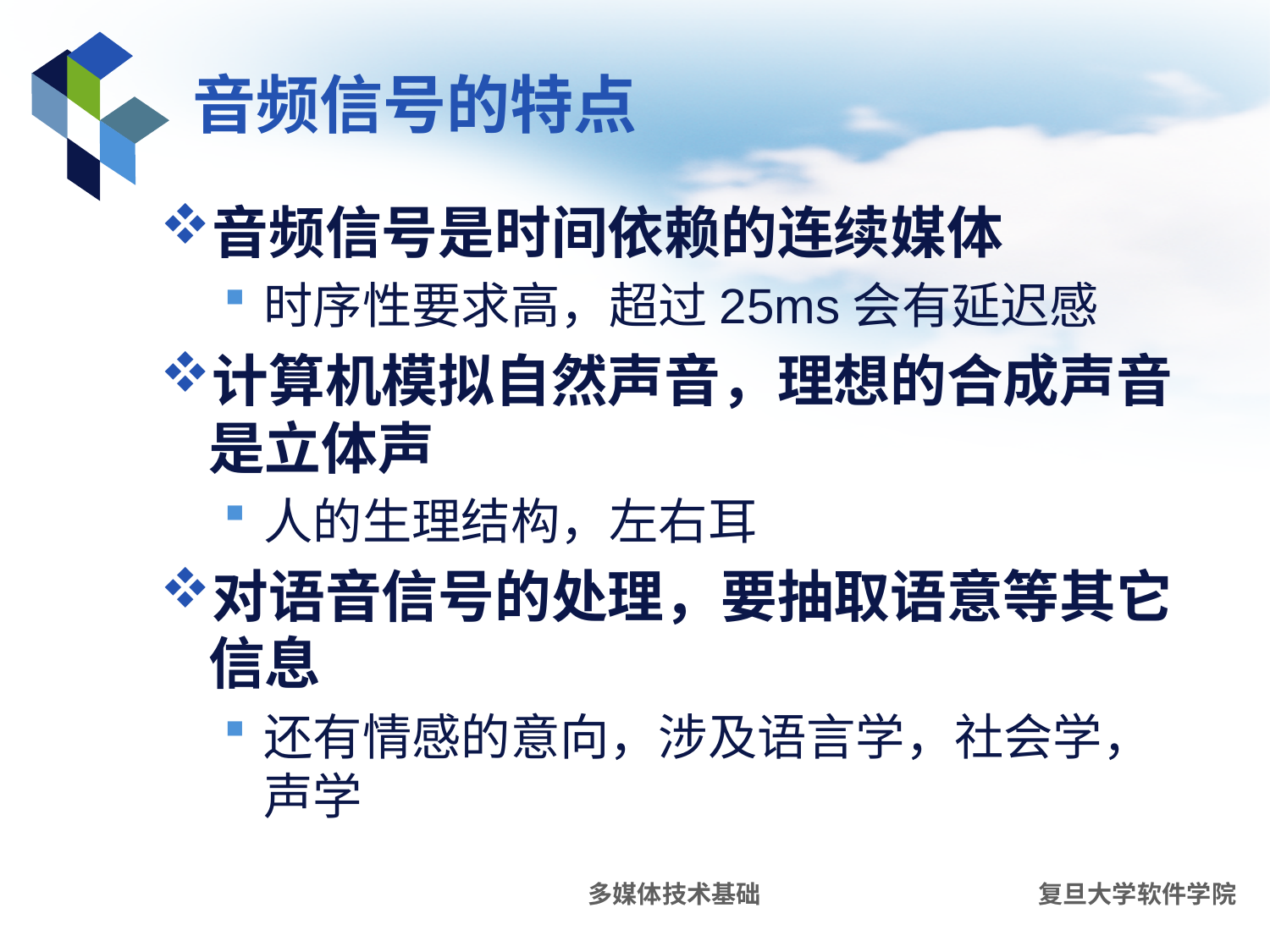

# 音频信号的特点
音频信号是时间依赖的连续媒体
时序性要求高，超过25ms会有延迟感
计算机模拟自然声音，理想的合成声音是立体声
人的生理结构，左右耳
对语音信号的处理，要抽取语意等其它信息
还有情感的意向，涉及语言学，社会学，声学
多媒体技术基础